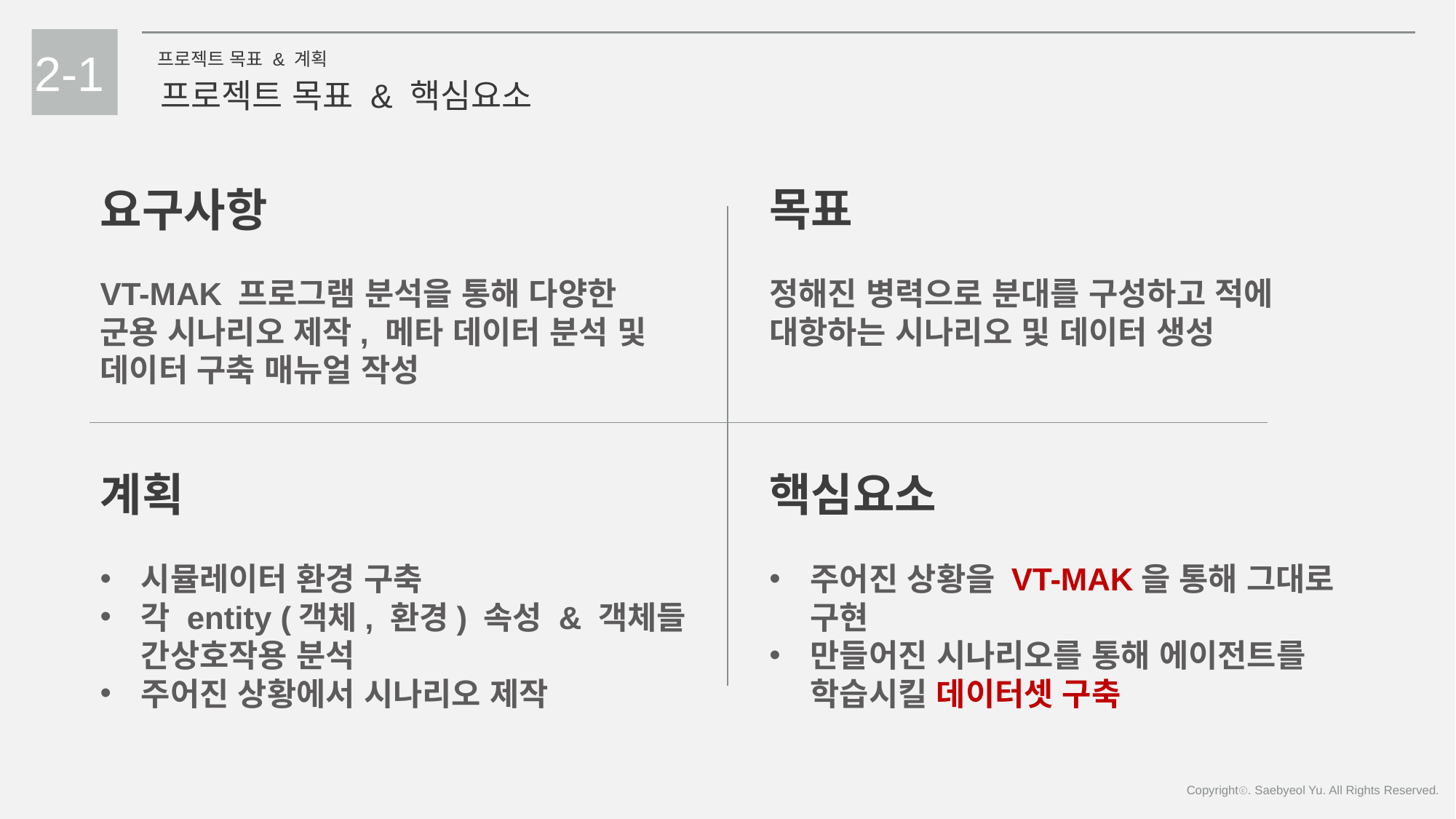

2-1
프로젝트 목표 & 계획
프로젝트 목표 & 핵심요소
요구사항

VT-MAK 프로그램 분석을 통해 다양한  군용 시나리오 제작, 메타 데이터 분석 및  데이터 구축 매뉴얼 작성
목표

정해진 병력으로 분대를 구성하고 적에 대항하는 시나리오 및 데이터 생성
핵심요소

주어진 상황을 VT-MAK을 통해 그대로 구현
만들어진 시나리오를 통해 에이전트를 학습시킬 데이터셋 구축
계획

시뮬레이터 환경 구축
각 entity (객체, 환경) 속성 & 객체들 간상호작용 분석
주어진 상황에서 시나리오 제작